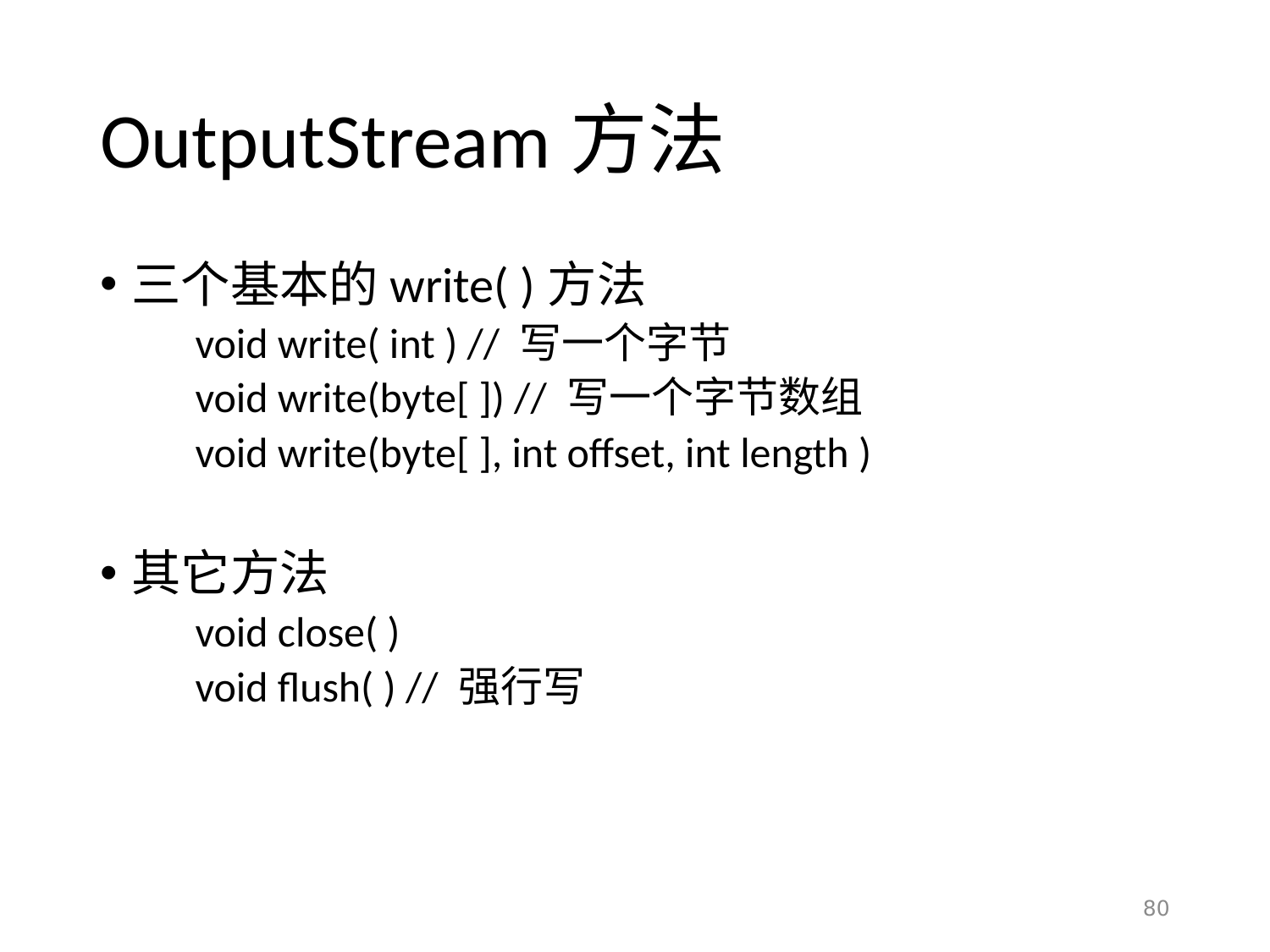

# OutputStream方法
三个基本的write( )方法
	void write( int ) // 写一个字节
	void write(byte[ ]) // 写一个字节数组
	void write(byte[ ], int offset, int length )

其它方法
	void close( )
	void flush( ) // 强行写

80